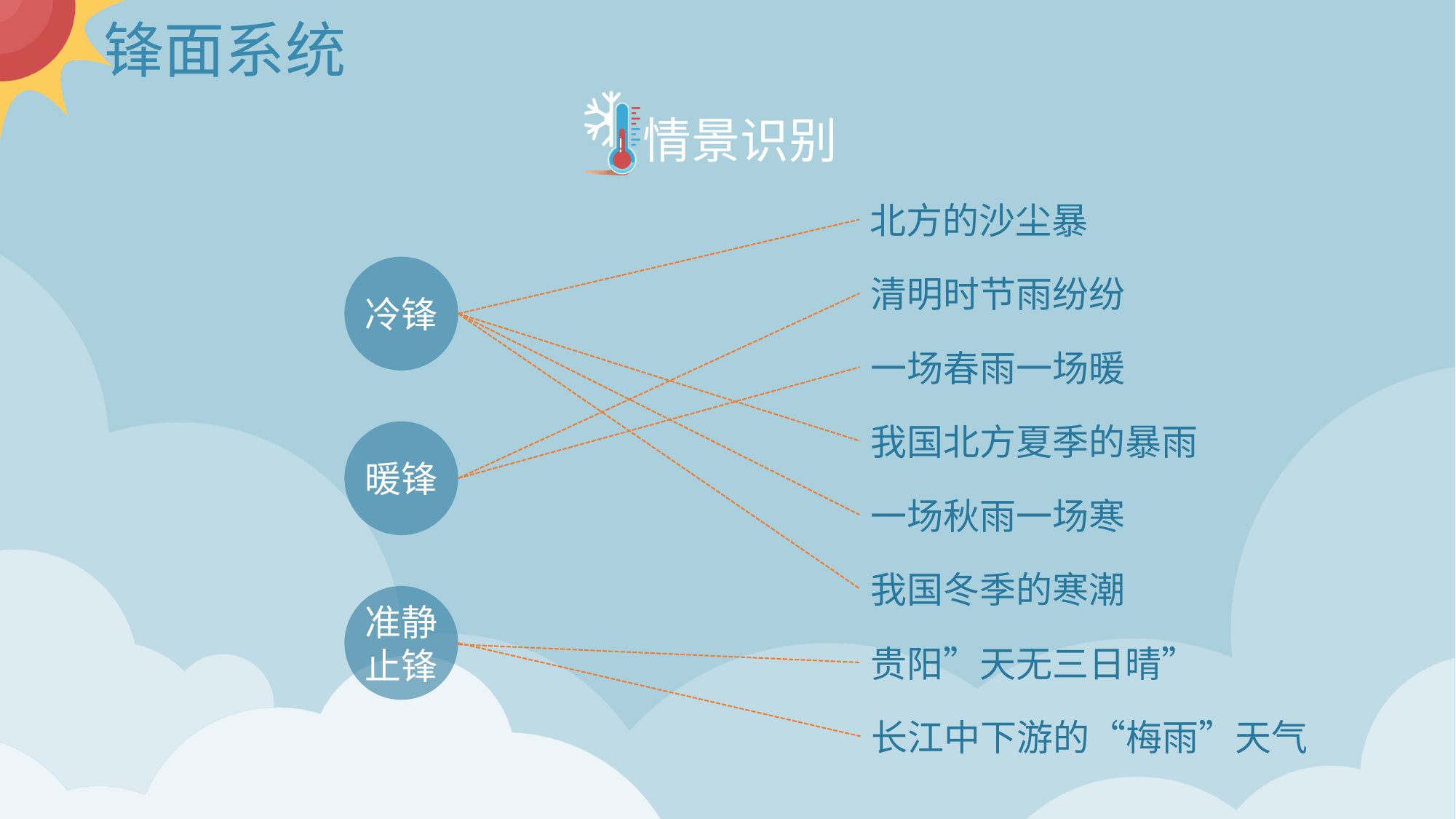

# 锋面系统
情景识别
北方的沙尘暴
冷锋
清明时节雨纷纷
一场春雨一场暖
我国北方夏季的暴雨
暖锋
一场秋雨一场寒
我国冬季的寒潮
准静止锋
贵阳”天无三日晴”
长江中下游的“梅雨”天气